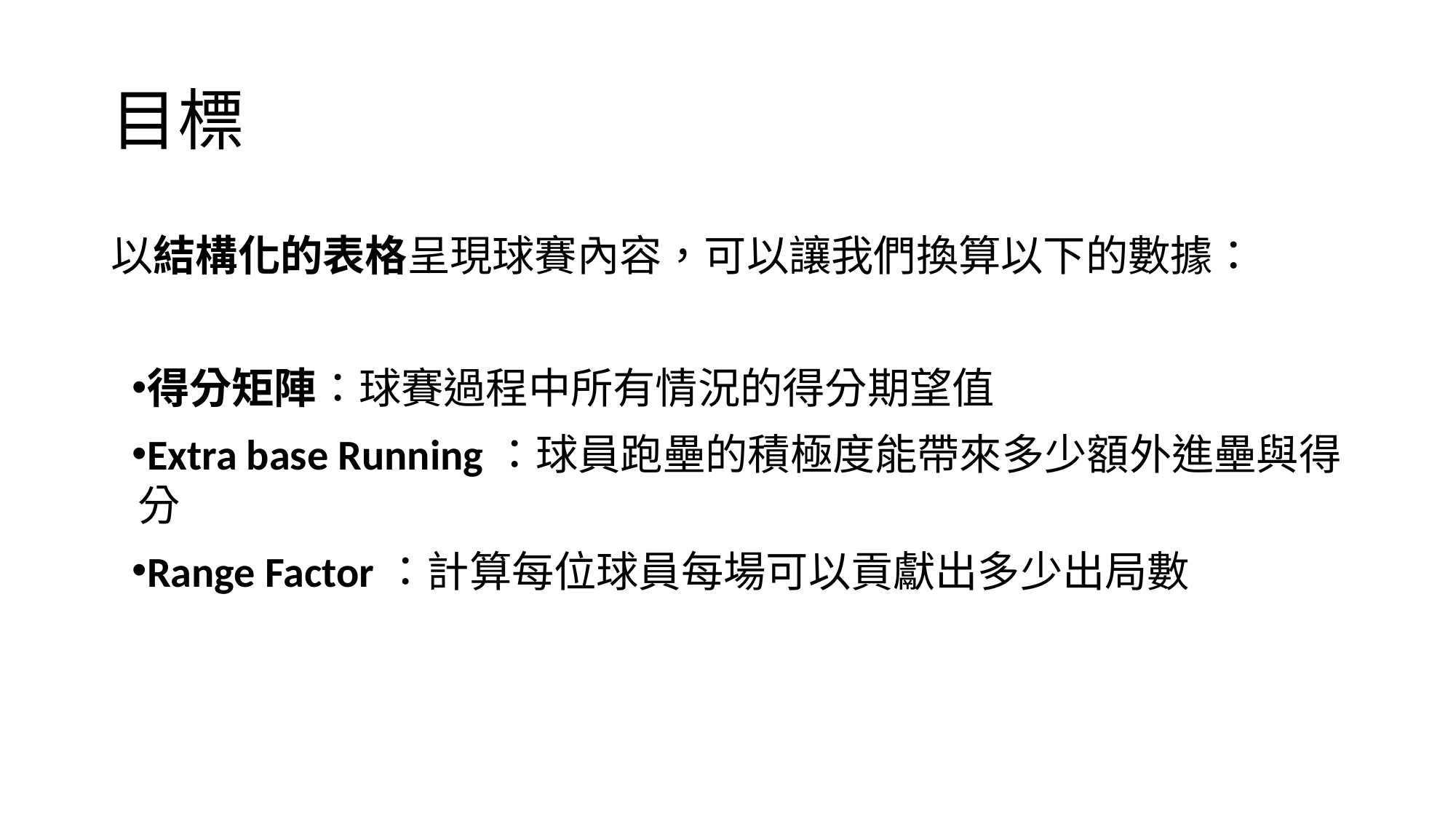

# 目標
以結構化的表格呈現球賽內容，可以讓我們換算以下的數據：

得分矩陣：球賽過程中所有情況的得分期望值
Extra base Running：球員跑壘的積極度能帶來多少額外進壘與得分
Range Factor：計算每位球員每場可以貢獻出多少出局數